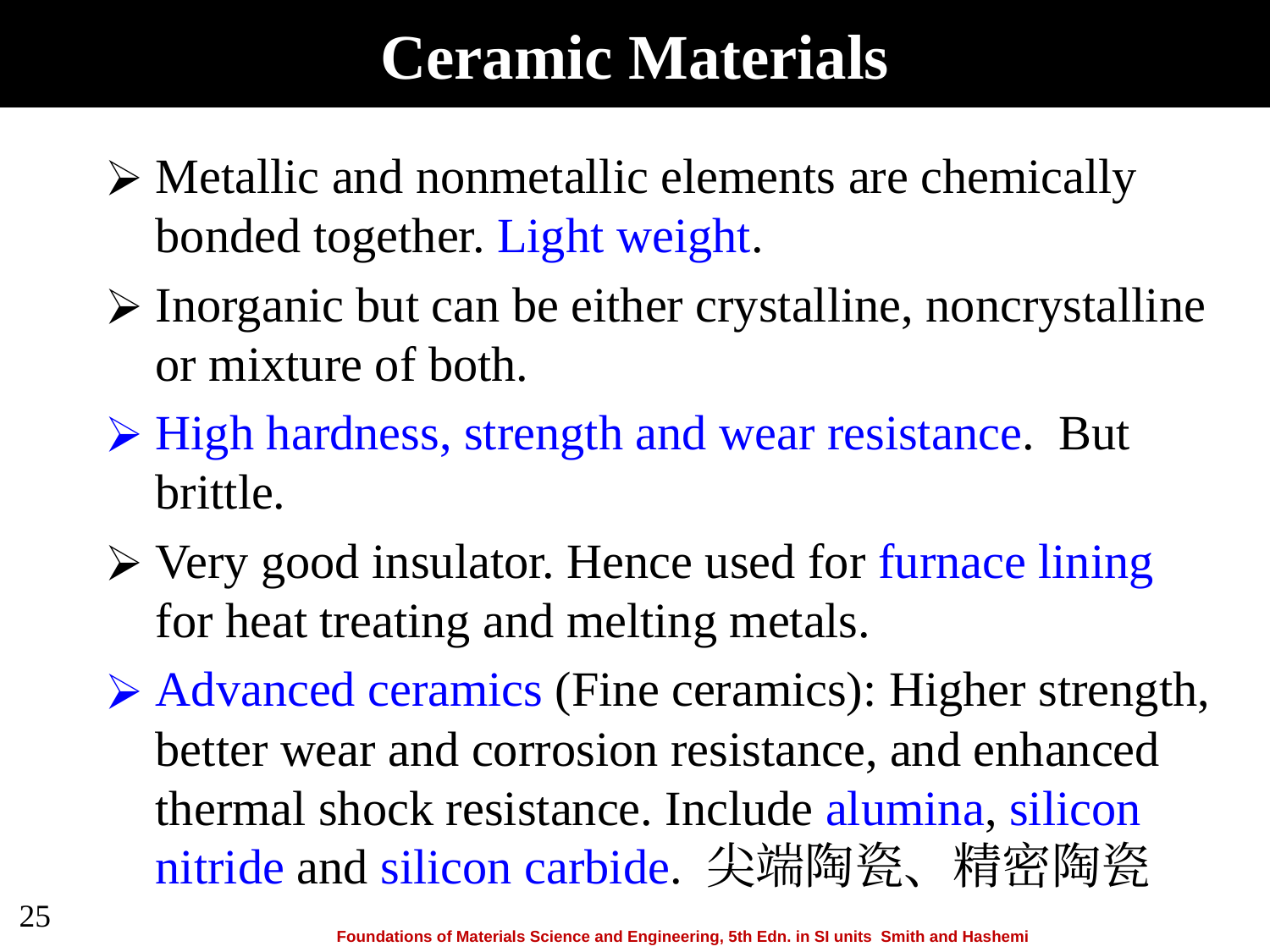

# Ceramic Materials
Metallic and nonmetallic elements are chemically bonded together. Light weight.
Inorganic but can be either crystalline, noncrystalline or mixture of both.
High hardness, strength and wear resistance.  But brittle.
Very good insulator. Hence used for furnace lining for heat treating and melting metals.
Advanced ceramics (Fine ceramics): Higher strength, better wear and corrosion resistance, and enhanced thermal shock resistance. Include alumina, silicon nitride and silicon carbide. 尖端陶瓷、精密陶瓷
25